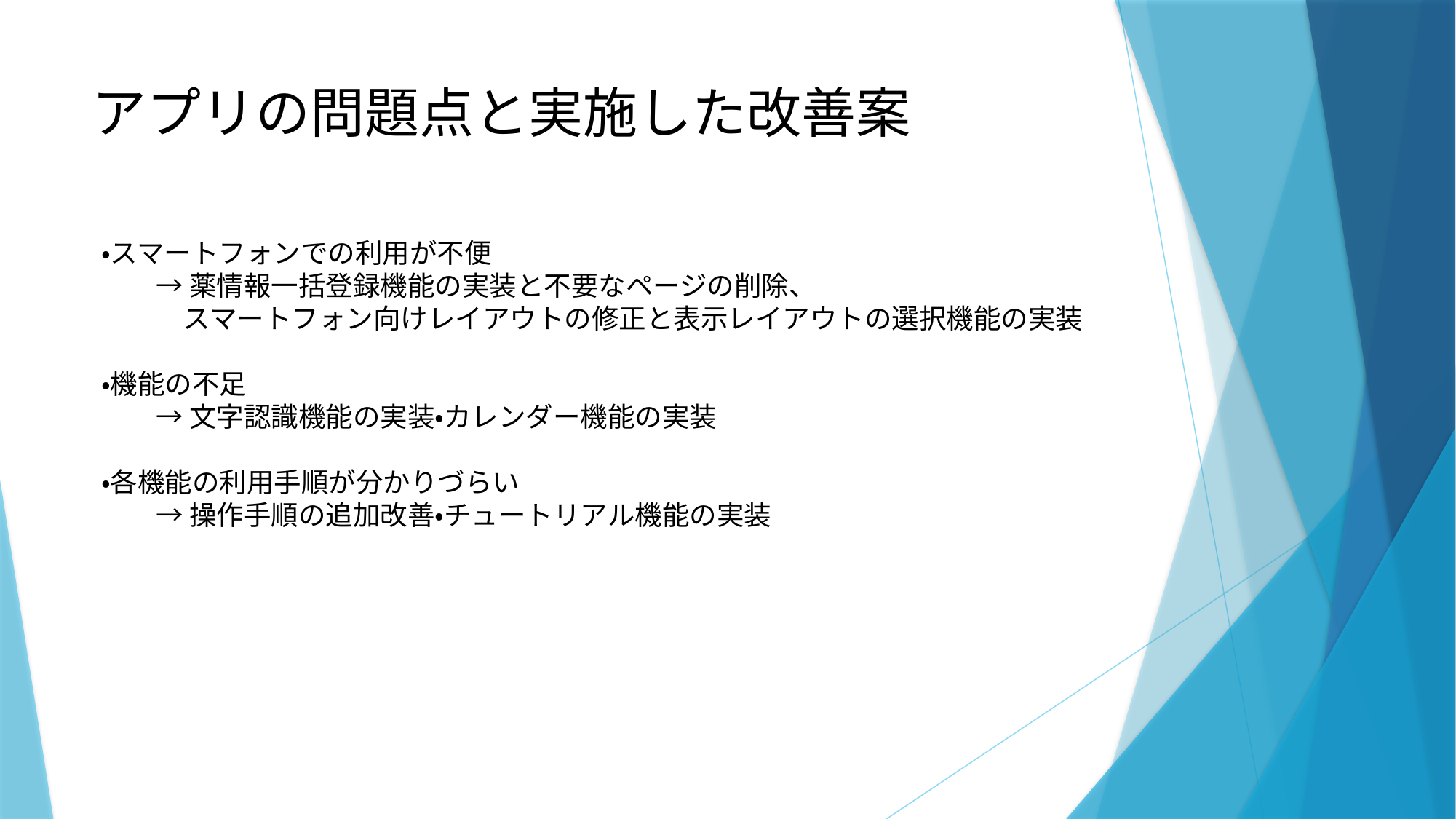

# アプリの問題点と実施した改善案
・スマートフォンでの利用が不便
　　→ 薬情報一括登録機能の実装と不要なページの削除、
　　　スマートフォン向けレイアウトの修正と表示レイアウトの選択機能の実装

・機能の不足
　　→ 文字認識機能の実装・カレンダー機能の実装

・各機能の利用手順が分かりづらい
　　→ 操作手順の追加改善・チュートリアル機能の実装